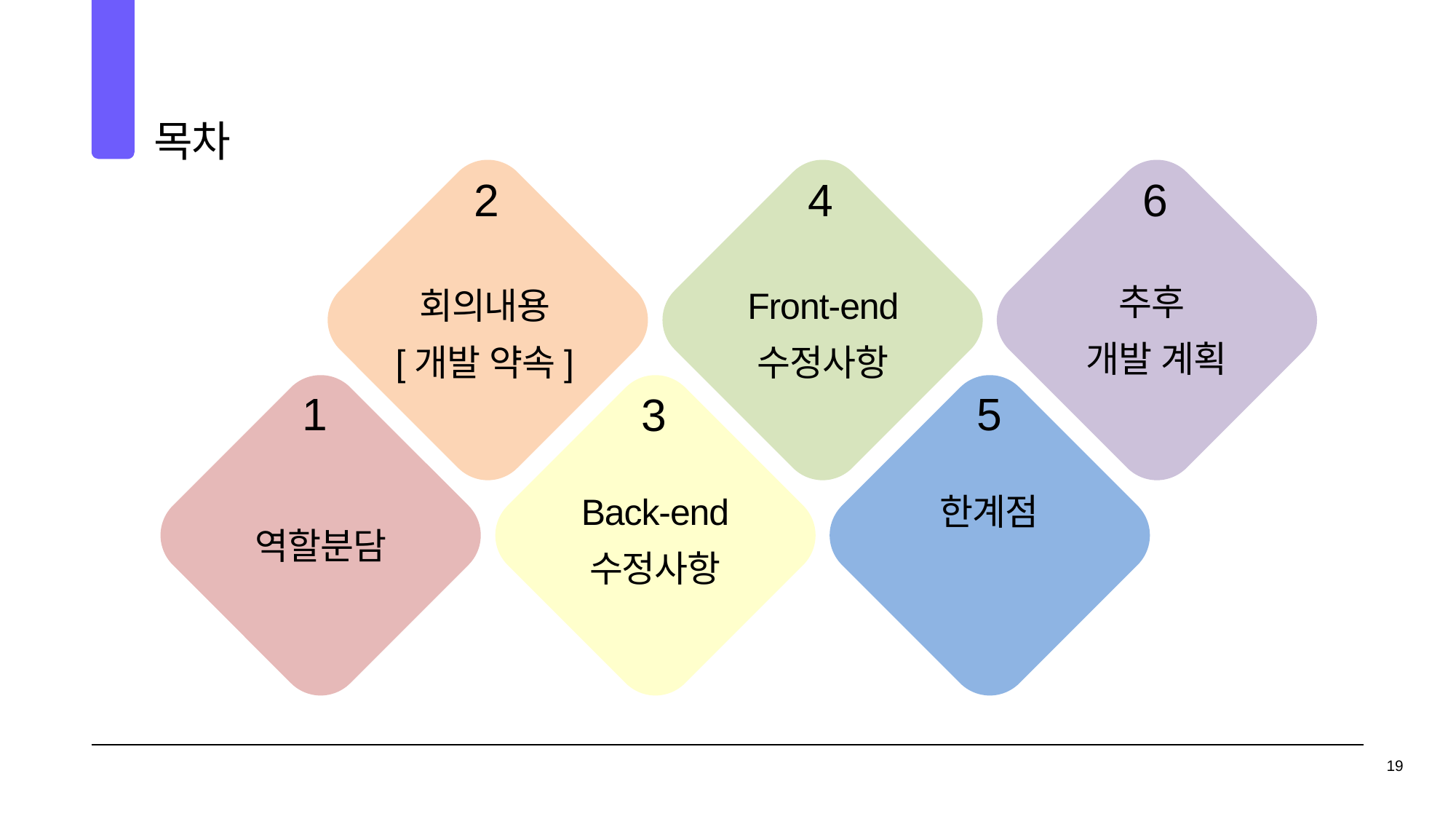

들
어
가
며

목차
2
4
6

추후
개발 계획
회의내용
[개발 약속]
Front-end
수정사항
5
1
3

Back-end
수정사항
한계점
역할분담
19